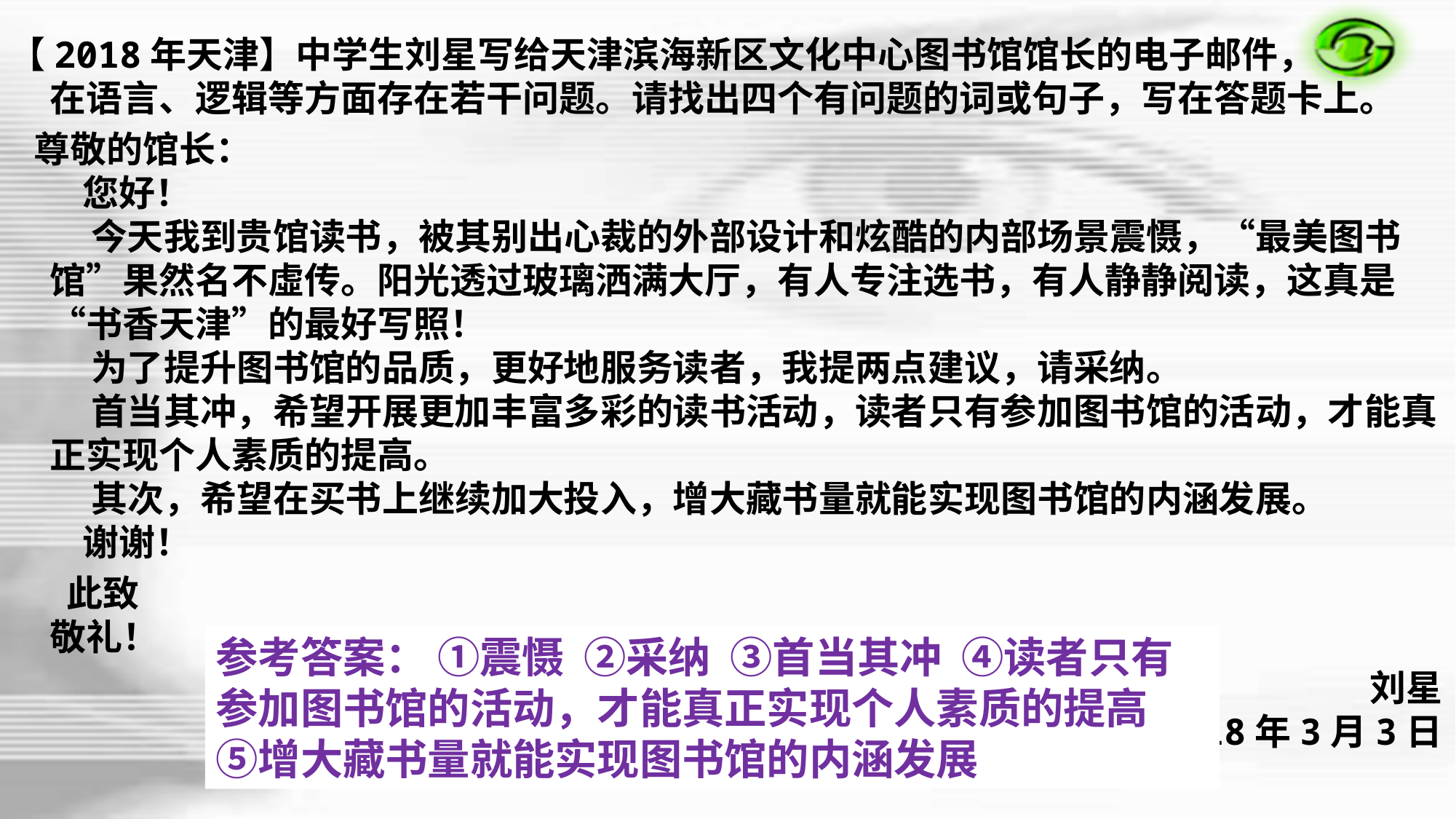

【2018年天津】中学生刘星写给天津滨海新区文化中心图书馆馆长的电子邮件，
在语言、逻辑等方面存在若干问题。请找出四个有问题的词或句子，写在答题卡上。
  尊敬的馆长：
    您好！
     今天我到贵馆读书，被其别出心裁的外部设计和炫酷的内部场景震慑，“最美图书馆”果然名不虛传。阳光透过玻璃洒满大厅，有人专注选书，有人静静阅读，这真是“书香天津”的最好写照！
     为了提升图书馆的品质，更好地服务读者，我提两点建议，请采纳。
     首当其冲，希望开展更加丰富多彩的读书活动，读者只有参加图书馆的活动，才能真正实现个人素质的提高。
     其次，希望在买书上继续加大投入，增大藏书量就能实现图书馆的内涵发展。
    谢谢！
      此致
敬礼！
刘星
2018年3月3日

参考答案： ①震慑  ②采纳  ③首当其冲  ④读者只有参加图书馆的活动，才能真正实现个人素质的提高   ⑤增大藏书量就能实现图书馆的内涵发展